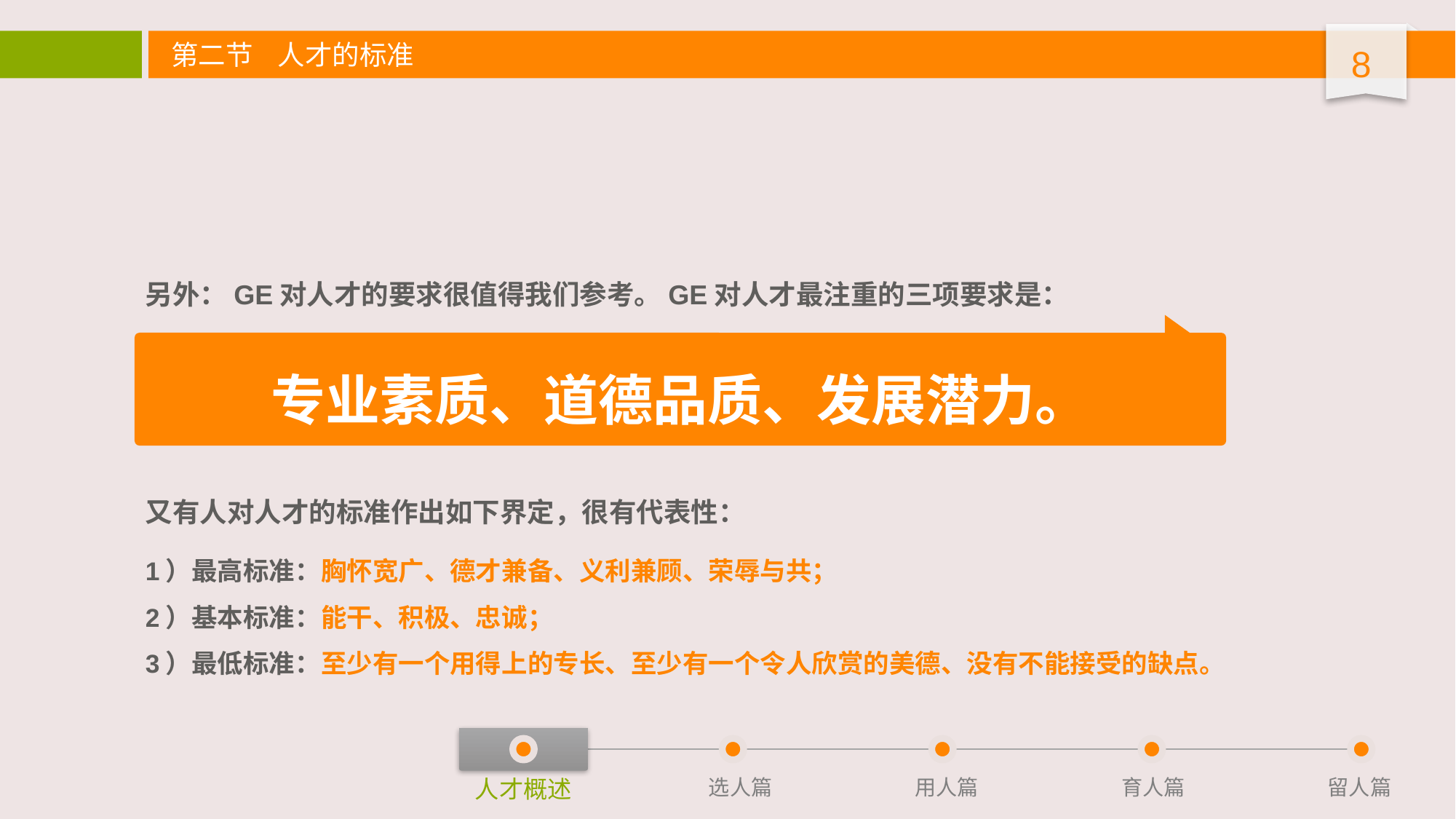

第二节    人才的标准
另外：GE对人才的要求很值得我们参考。GE对人才最注重的三项要求是：

专业素质、道德品质、发展潜力。
又有人对人才的标准作出如下界定，很有代表性：
1）最高标准：胸怀宽广、德才兼备、义利兼顾、荣辱与共；
2）基本标准：能干、积极、忠诚；
3）最低标准：至少有一个用得上的专长、至少有一个令人欣赏的美德、没有不能接受的缺点。